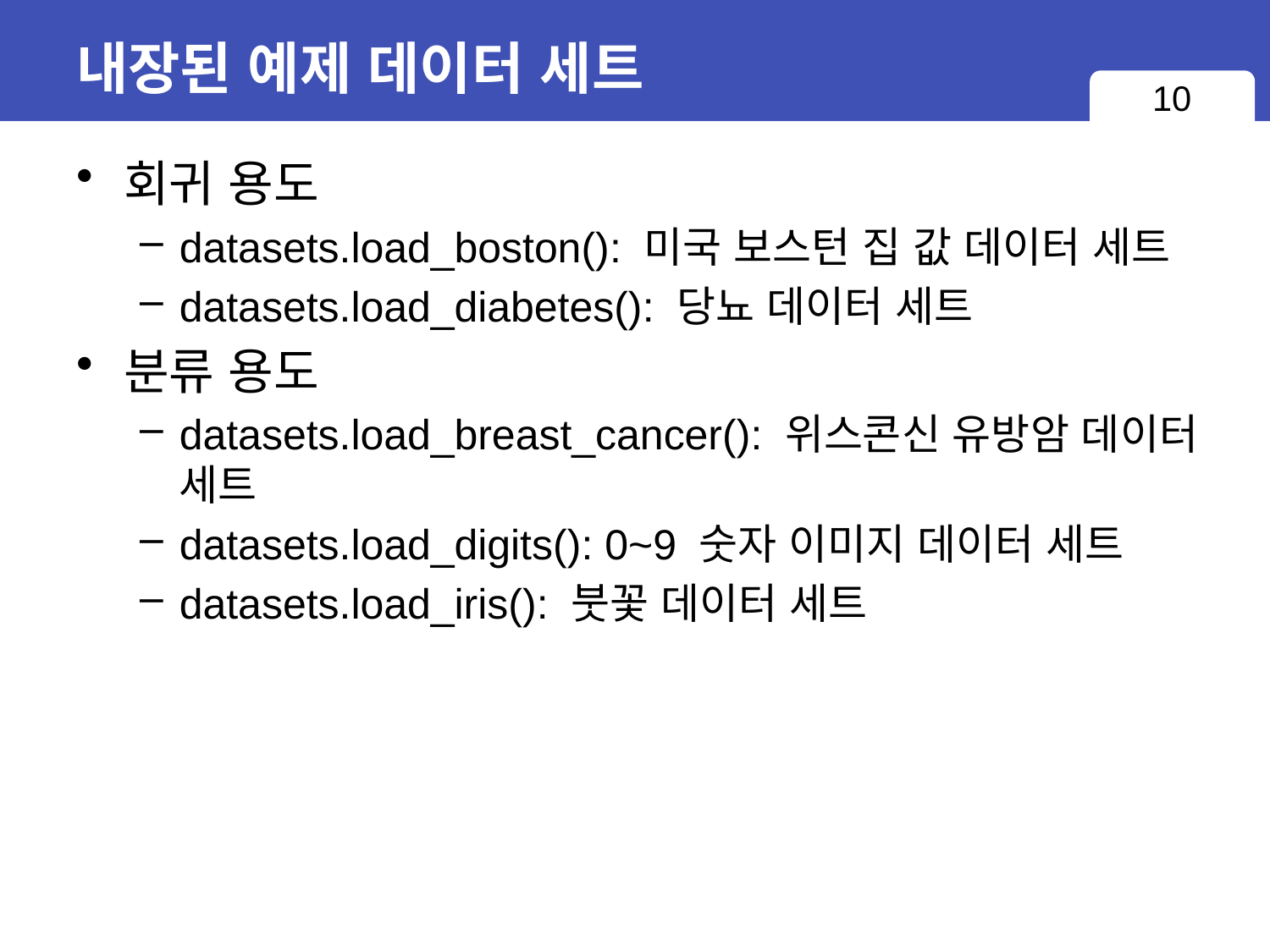

# 내장된 예제 데이터 세트
10
회귀 용도
datasets.load_boston(): 미국 보스턴 집 값 데이터 세트
datasets.load_diabetes(): 당뇨 데이터 세트
분류 용도
datasets.load_breast_cancer(): 위스콘신 유방암 데이터 세트
datasets.load_digits(): 0~9 숫자 이미지 데이터 세트
datasets.load_iris(): 붓꽃 데이터 세트